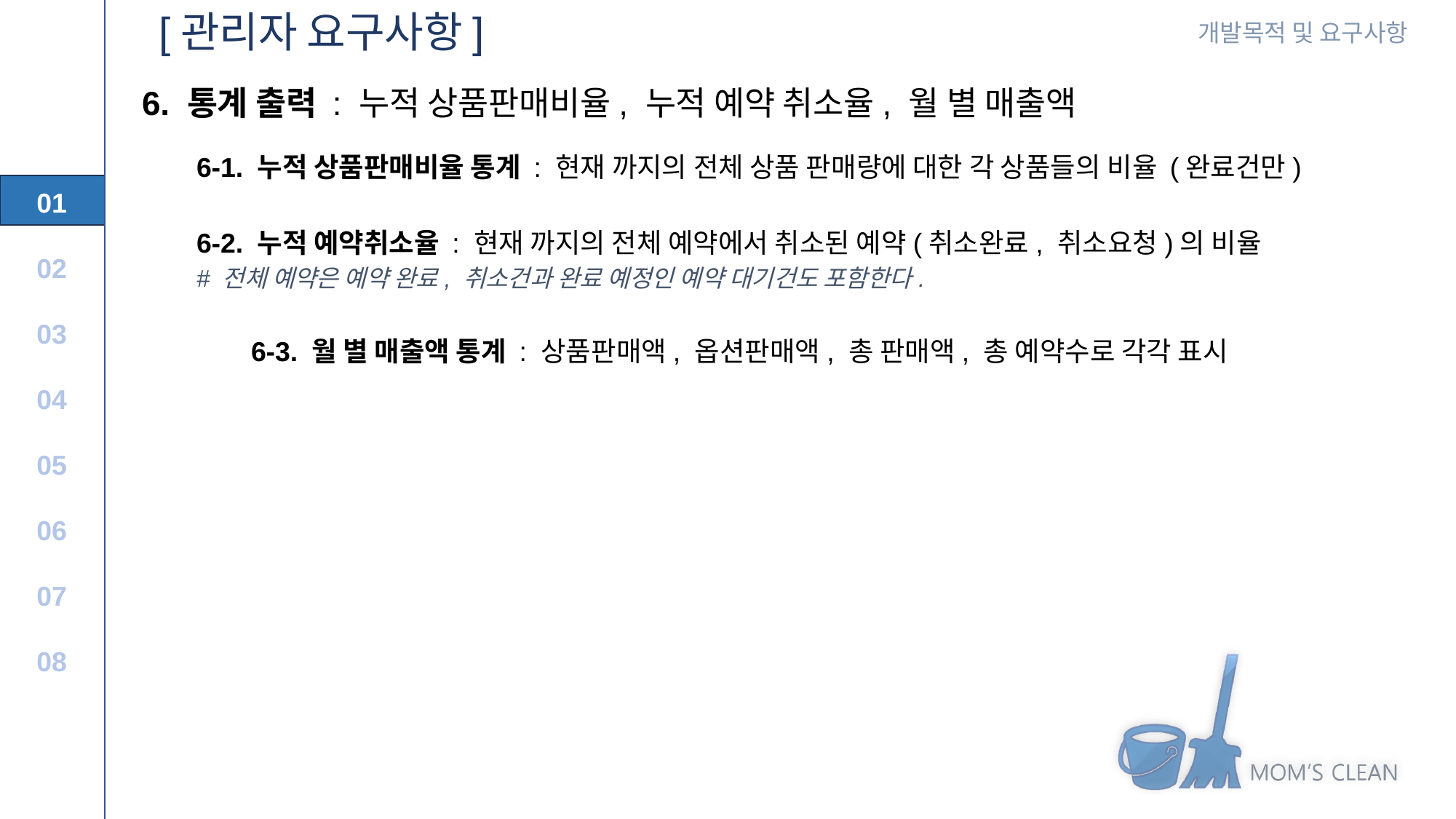

[관리자 요구사항]

6. 통계 출력 : 누적 상품판매비율, 누적 예약 취소율, 월 별 매출액

6-1. 누적 상품판매비율 통계 : 현재 까지의 전체 상품 판매량에 대한 각 상품들의 비율 (완료건만)

6-2. 누적 예약취소율 : 현재 까지의 전체 예약에서 취소된 예약(취소완료, 취소요청)의 비율
# 전체 예약은 예약 완료, 취소건과 완료 예정인 예약 대기건도 포함한다.

	6-3. 월 별 매출액 통계 : 상품판매액, 옵션판매액, 총 판매액, 총 예약수로 각각 표시